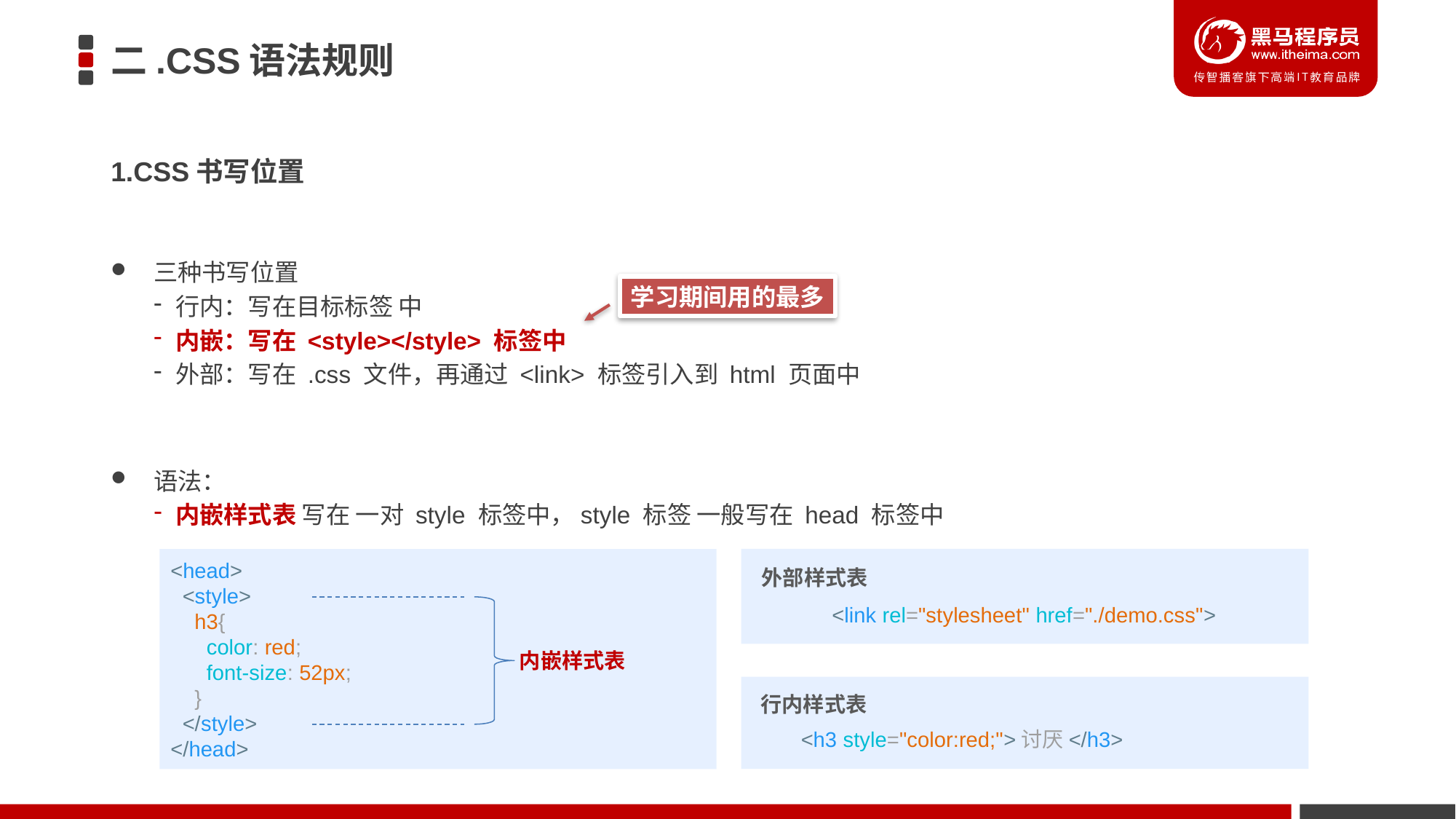

# 二.CSS语法规则
1.CSS书写位置
三种书写位置
行内：写在目标标签 中
内嵌：写在 <style></style> 标签中
外部：写在 .css 文件，再通过 <link> 标签引入到 html 页面中
学习期间用的最多
语法：
内嵌样式表 写在 一对 style 标签中，style 标签 一般写在 head 标签中

<head>
  <style>
    h3{
      color: red;
      font-size: 52px;
    }
  </style>
</head>

内嵌样式表

外部样式表
<link rel="stylesheet" href="./demo.css">

行内样式表
<h3 style="color:red;">讨厌</h3>